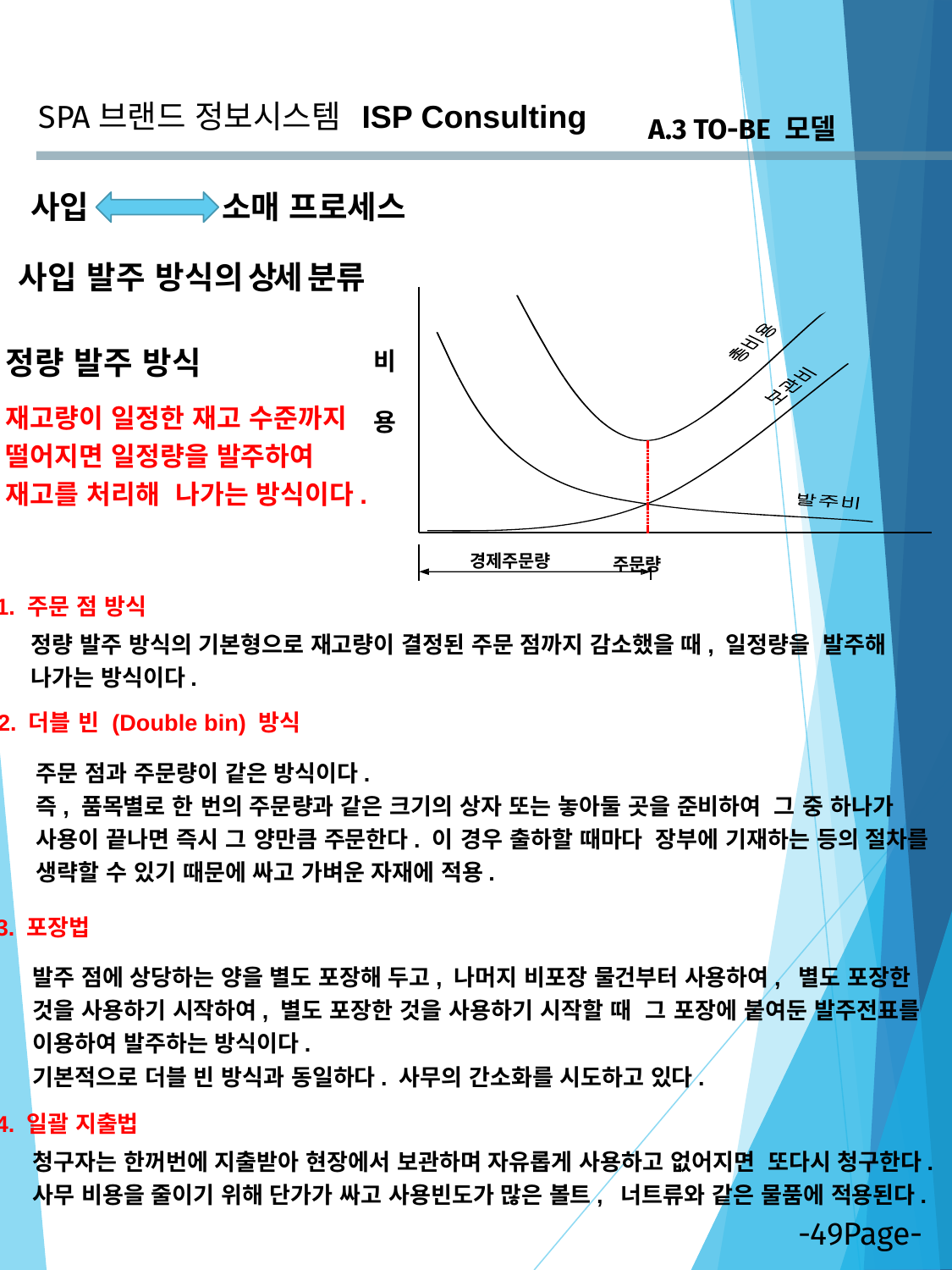

SPA브랜드 정보시스템
ISP Consulting
A.3 TO-BE 모델
사입               소매 프로세스

사입 발주 방식의 상세 분류

비

용

경제주문량
주문량

# 정량 발주 방식
재고량이 일정한 재고 수준까지 떨어지면 일정량을 발주하여 재고를 처리해  나가는 방식이다.
1. 주문 점 방식
정량 발주 방식의 기본형으로 재고량이 결정된 주문 점까지 감소했을 때, 일정량을  발주해 나가는 방식이다.
2. 더블 빈 (Double bin) 방식
주문 점과 주문량이 같은 방식이다.
즉, 품목별로 한 번의 주문량과 같은 크기의 상자 또는 놓아둘 곳을 준비하여  그 중 하나가 사용이 끝나면 즉시 그 양만큼 주문한다. 이 경우 출하할 때마다  장부에 기재하는 등의 절차를 생략할 수 있기 때문에 싸고 가벼운 자재에 적용.

3. 포장법
발주 점에 상당하는 양을 별도 포장해 두고, 나머지 비포장 물건부터 사용하여,  별도 포장한 것을 사용하기 시작하여, 별도 포장한 것을 사용하기 시작할 때  그 포장에 붙여둔 발주전표를 이용하여 발주하는 방식이다.
기본적으로 더블 빈 방식과 동일하다. 사무의 간소화를 시도하고 있다.
4. 일괄 지출법
청구자는 한꺼번에 지출받아 현장에서 보관하며 자유롭게 사용하고 없어지면  또다시 청구한다. 사무 비용을 줄이기 위해 단가가 싸고 사용빈도가 많은 볼트,  너트류와 같은 물품에 적용된다.
-49Page-